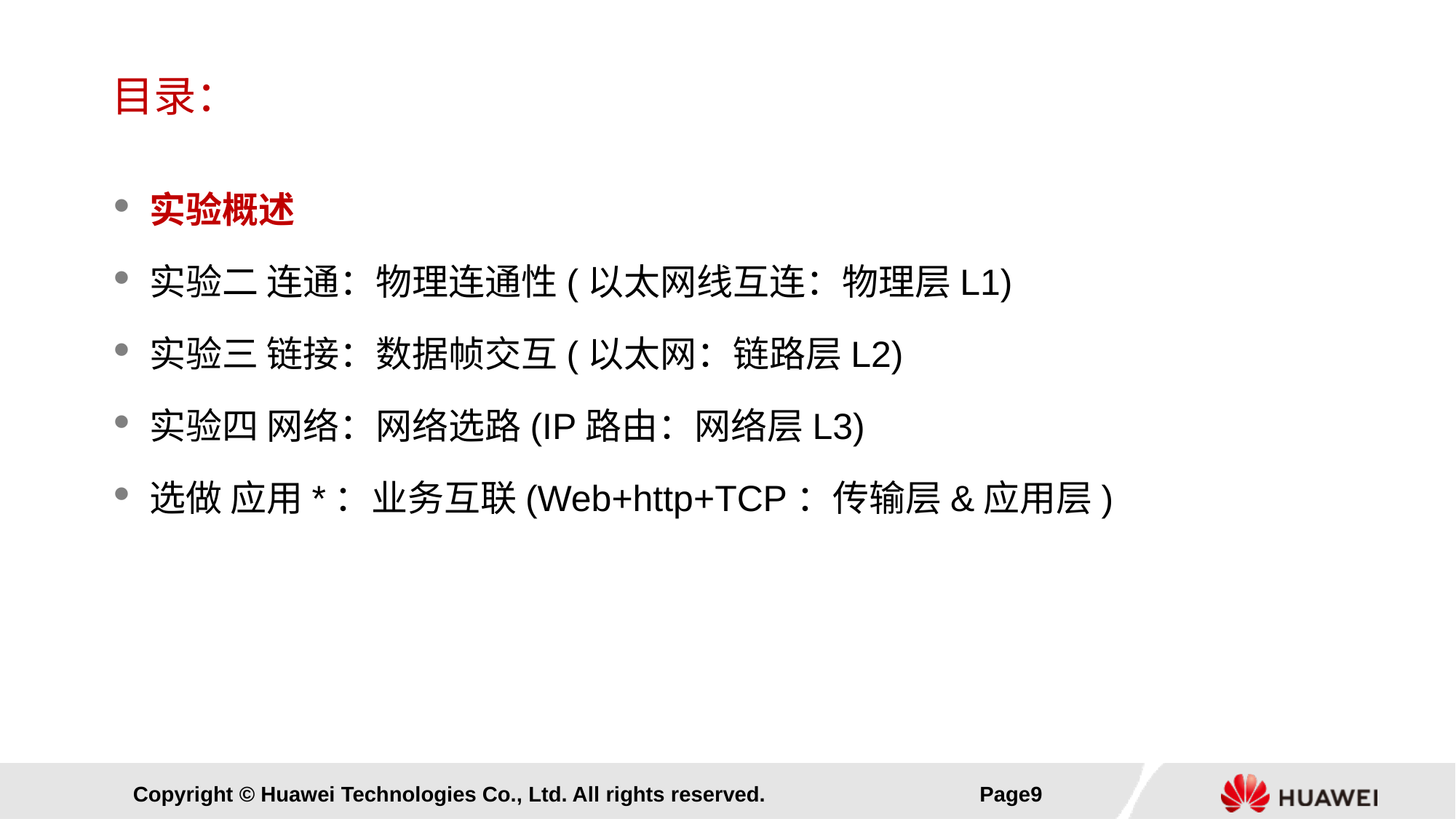

# 目录：
实验概述
实验二 连通：物理连通性(以太网线互连：物理层L1)
实验三 链接：数据帧交互(以太网：链路层L2)
实验四 网络：网络选路(IP路由：网络层L3)
选做 应用*：业务互联(Web+http+TCP：传输层&应用层)

Page9